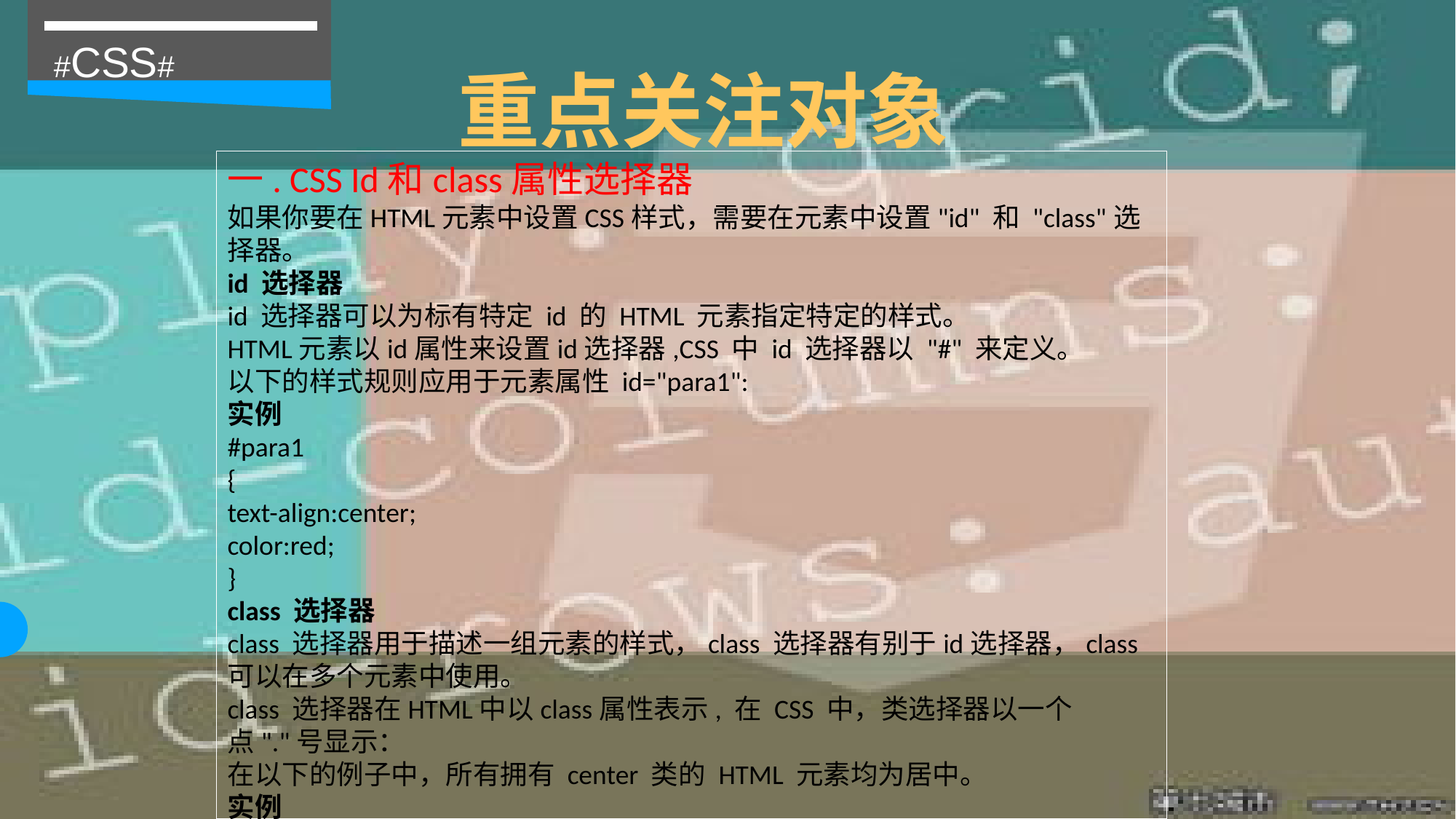

#CSS#
重点关注对象
一. CSS Id和class属性选择器
如果你要在HTML元素中设置CSS样式，需要在元素中设置"id" 和 "class"选择器。
id 选择器
id 选择器可以为标有特定 id 的 HTML 元素指定特定的样式。
HTML元素以id属性来设置id选择器,CSS 中 id 选择器以 "#" 来定义。
以下的样式规则应用于元素属性 id="para1":
实例
#para1
{
text-align:center;
color:red;
}
class 选择器
class 选择器用于描述一组元素的样式，class 选择器有别于id选择器，class可以在多个元素中使用。
class 选择器在HTML中以class属性表示, 在 CSS 中，类选择器以一个点"."号显示：
在以下的例子中，所有拥有 center 类的 HTML 元素均为居中。
实例
.center {text-align:center;}